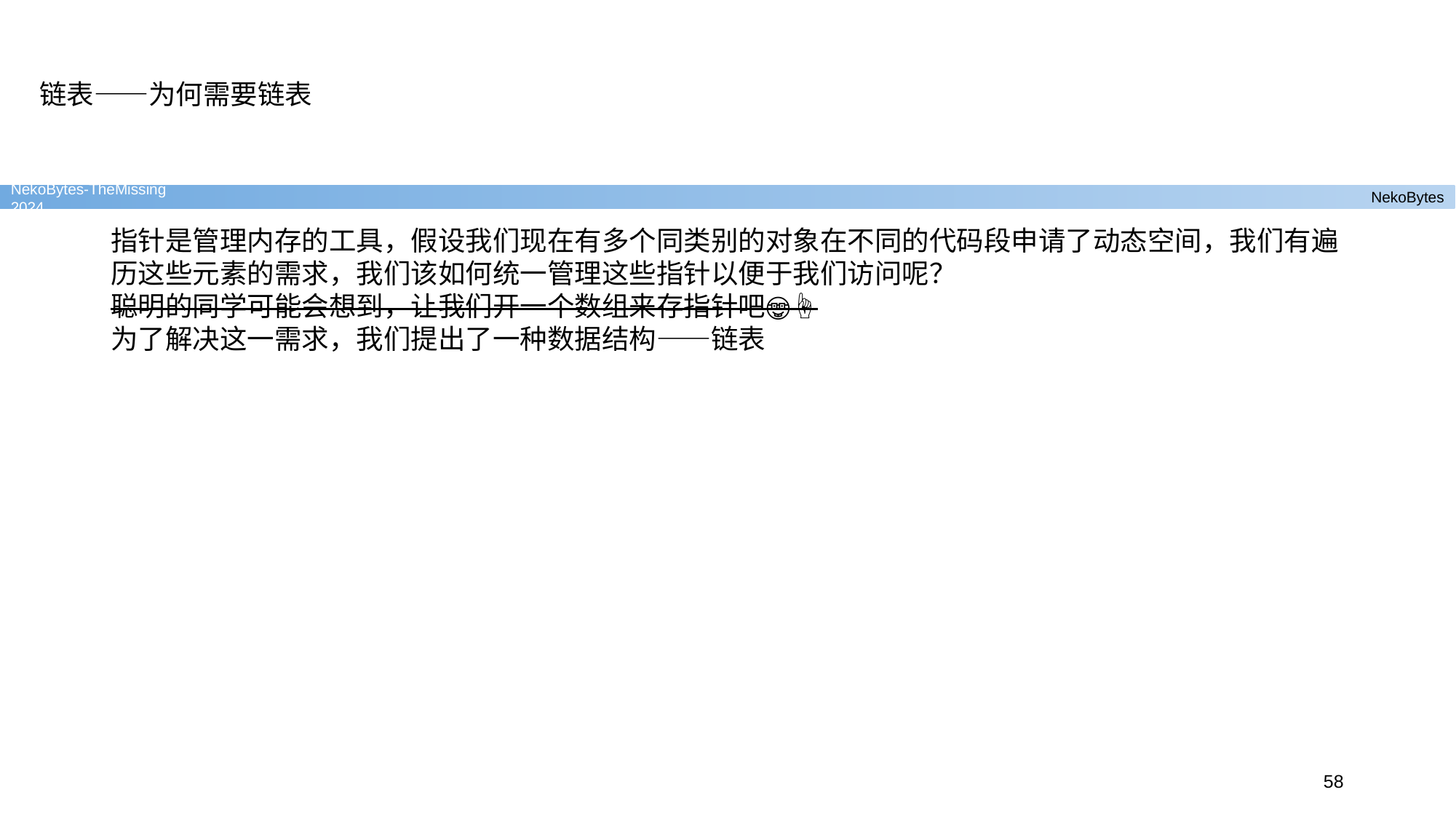

# 链表——为何需要链表
指针是管理内存的工具，假设我们现在有多个同类别的对象在不同的代码段申请了动态空间，我们有遍历这些元素的需求，我们该如何统一管理这些指针以便于我们访问呢？
聪明的同学可能会想到，让我们开一个数组来存指针吧🤓☝
为了解决这一需求，我们提出了一种数据结构——链表

58